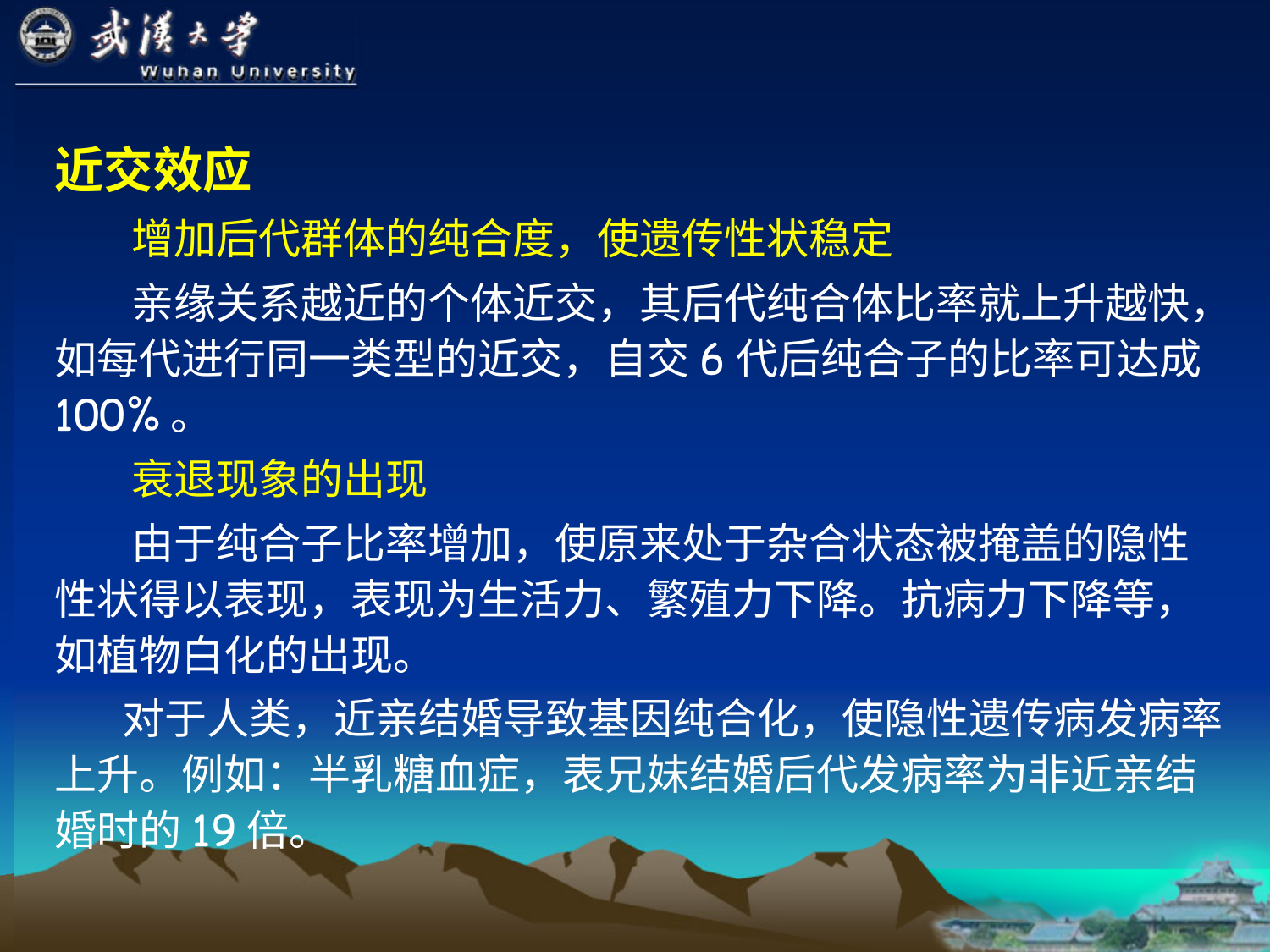

近交效应
       增加后代群体的纯合度，使遗传性状稳定
       亲缘关系越近的个体近交，其后代纯合体比率就上升越快，如每代进行同一类型的近交，自交6代后纯合子的比率可达成100%。
       衰退现象的出现
       由于纯合子比率增加，使原来处于杂合状态被掩盖的隐性性状得以表现，表现为生活力、繁殖力下降。抗病力下降等，如植物白化的出现。
      对于人类，近亲结婚导致基因纯合化，使隐性遗传病发病率上升。例如：半乳糖血症，表兄妹结婚后代发病率为非近亲结婚时的19倍。